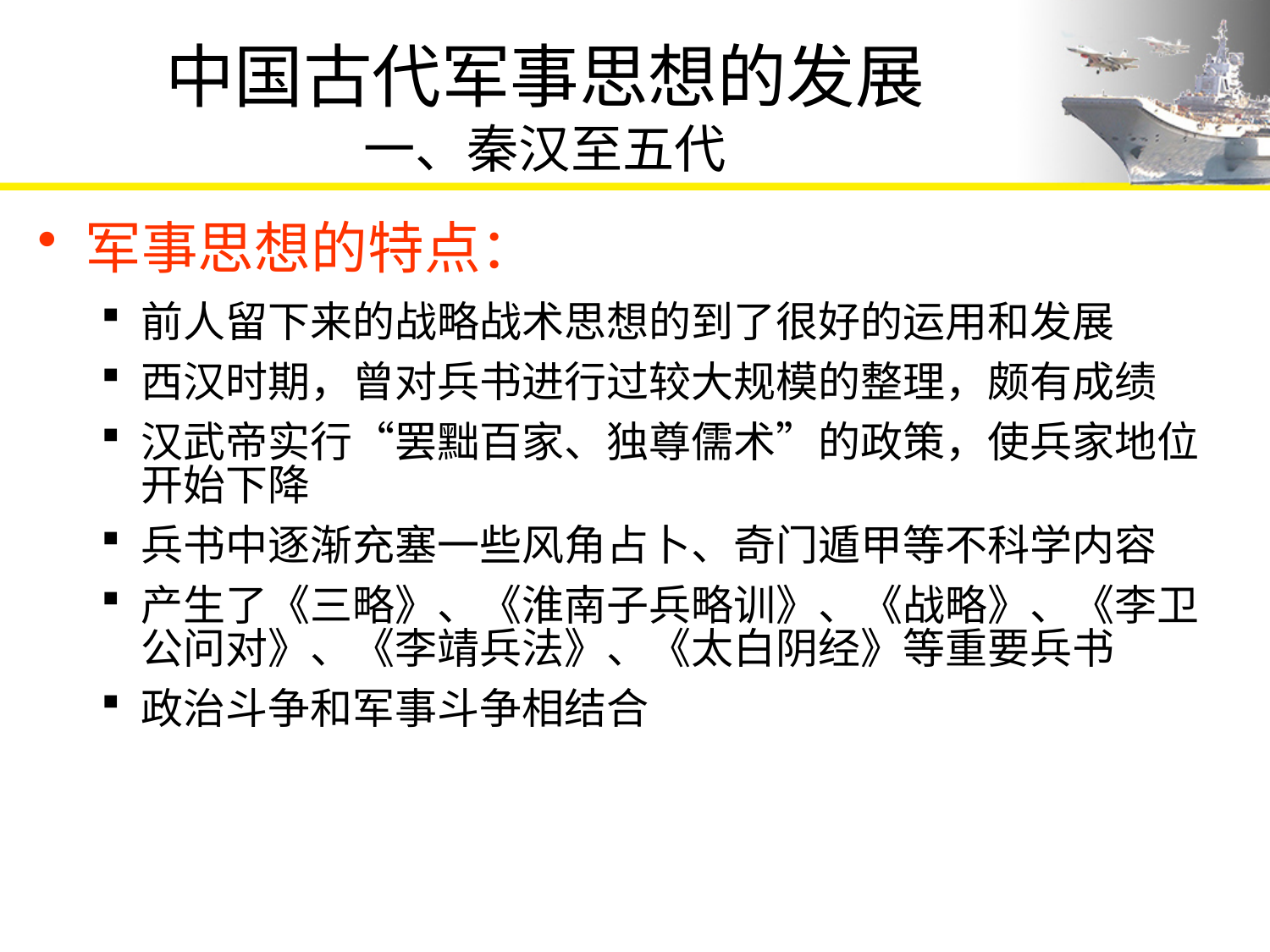

# 中国古代军事思想的发展 一、秦汉至五代
军事思想的特点：
前人留下来的战略战术思想的到了很好的运用和发展
西汉时期，曾对兵书进行过较大规模的整理，颇有成绩
汉武帝实行“罢黜百家、独尊儒术”的政策，使兵家地位开始下降
兵书中逐渐充塞一些风角占卜、奇门遁甲等不科学内容
产生了《三略》、《淮南子兵略训》、《战略》、《李卫公问对》、《李靖兵法》、《太白阴经》等重要兵书
政治斗争和军事斗争相结合